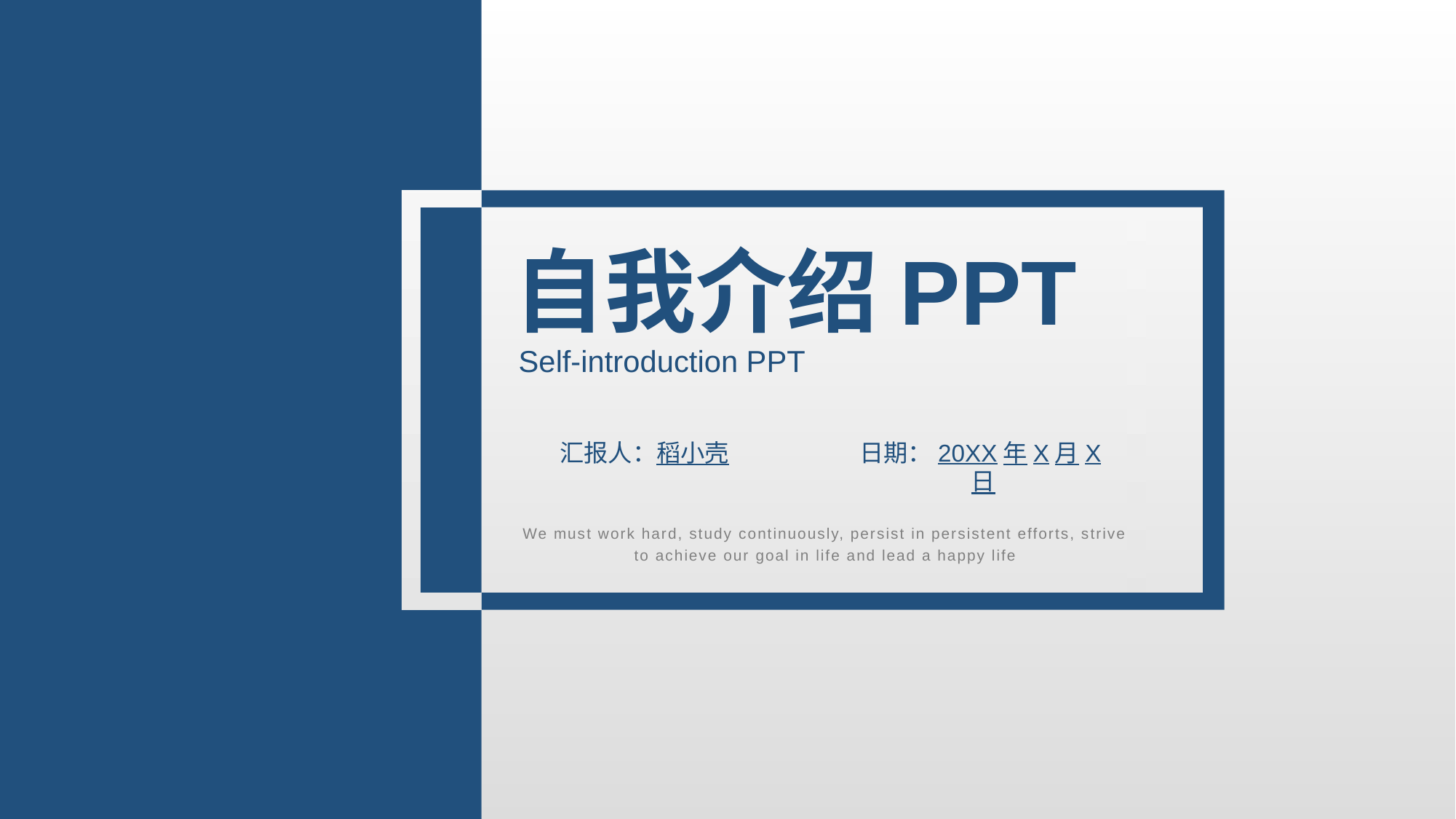

自我介绍PPT
Self-introduction PPT
汇报人：稻小壳
日期：20XX年X月X日
We must work hard, study continuously, persist in persistent efforts, strive to achieve our goal in life and lead a happy life